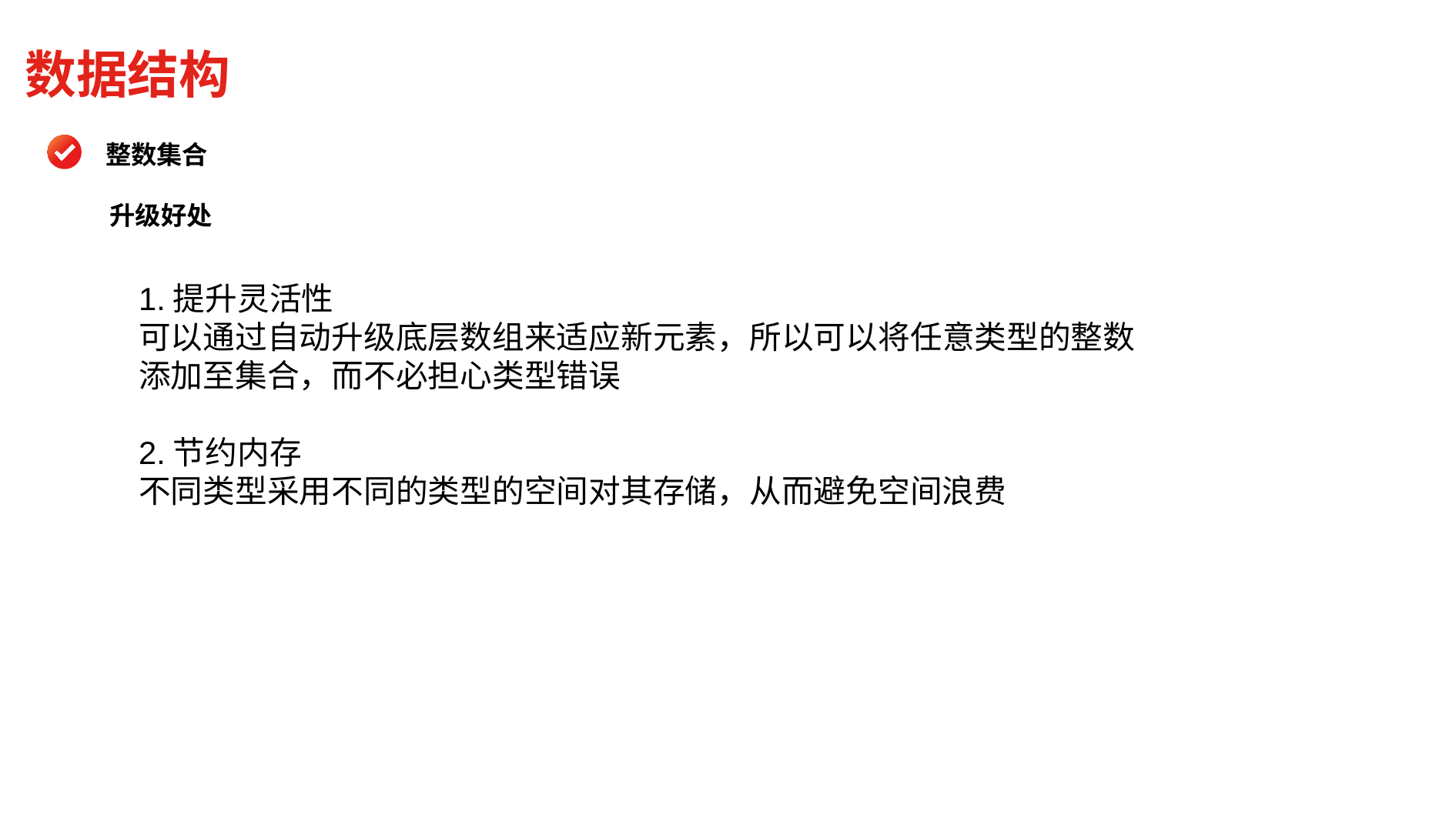

数据结构
整数集合

升级好处
1.提升灵活性
可以通过自动升级底层数组来适应新元素，所以可以将任意类型的整数添加至集合，而不必担心类型错误

2.节约内存
不同类型采用不同的类型的空间对其存储，从而避免空间浪费